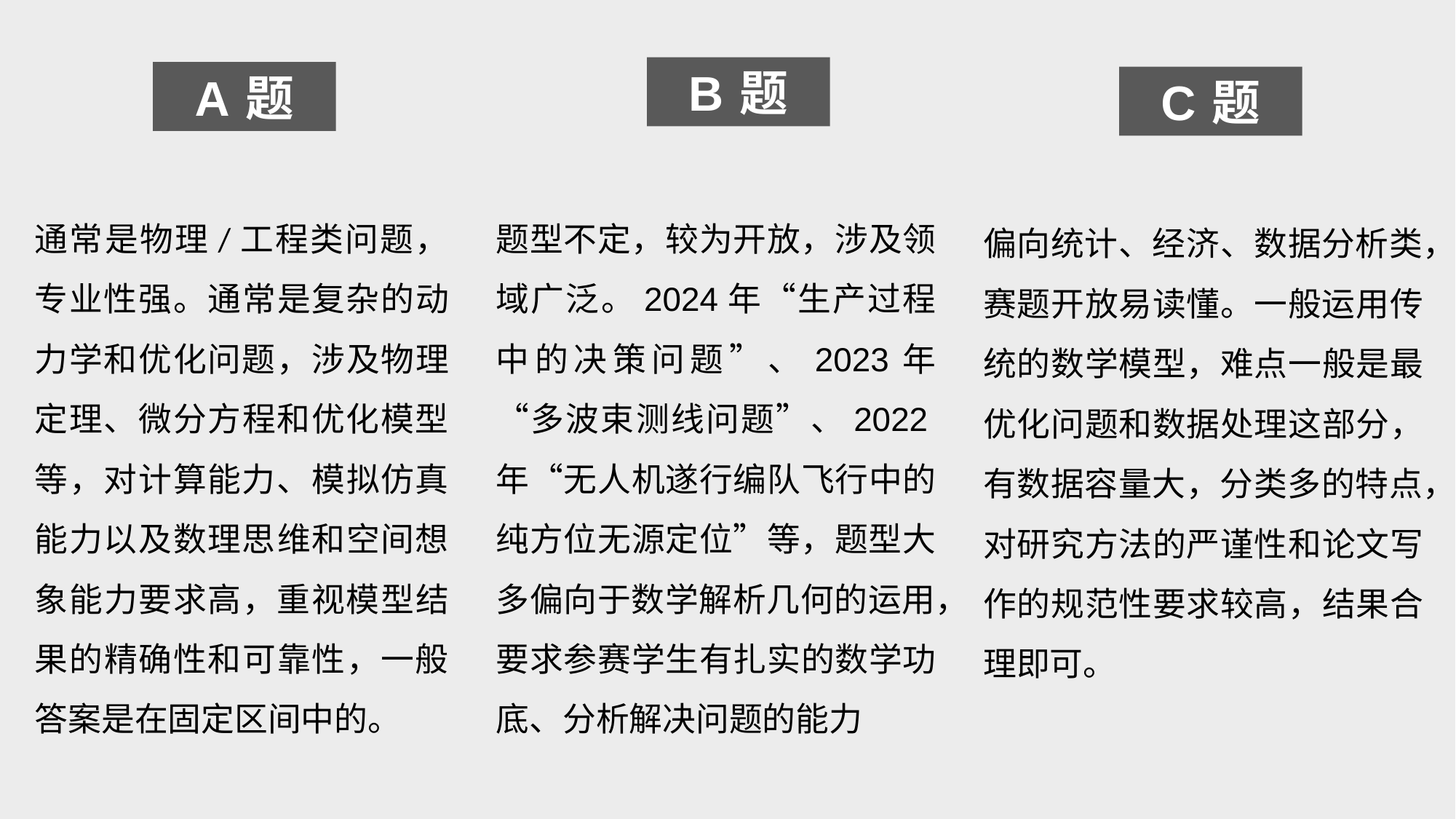

B题
A题
C题
通常是物理/工程类问题，专业性强。通常是复杂的动力学和优化问题，涉及物理定理、微分方程和优化模型等，对计算能力、模拟仿真能力以及数理思维和空间想象能力要求高，重视模型结果的精确性和可靠性，一般答案是在固定区间中的。
题型不定，较为开放，涉及领域广泛。2024年“生产过程中的决策问题”、2023年“多波束测线问题”、2022年“无人机遂行编队飞行中的纯方位无源定位”等，题型大多偏向于数学解析几何的运用，要求参赛学生有扎实的数学功底、分析解决问题的能力
偏向统计、经济、数据分析类，赛题开放易读懂。一般运用传统的数学模型，难点一般是最优化问题和数据处理这部分，有数据容量大，分类多的特点，对研究方法的严谨性和论文写作的规范性要求较高，结果合理即可。